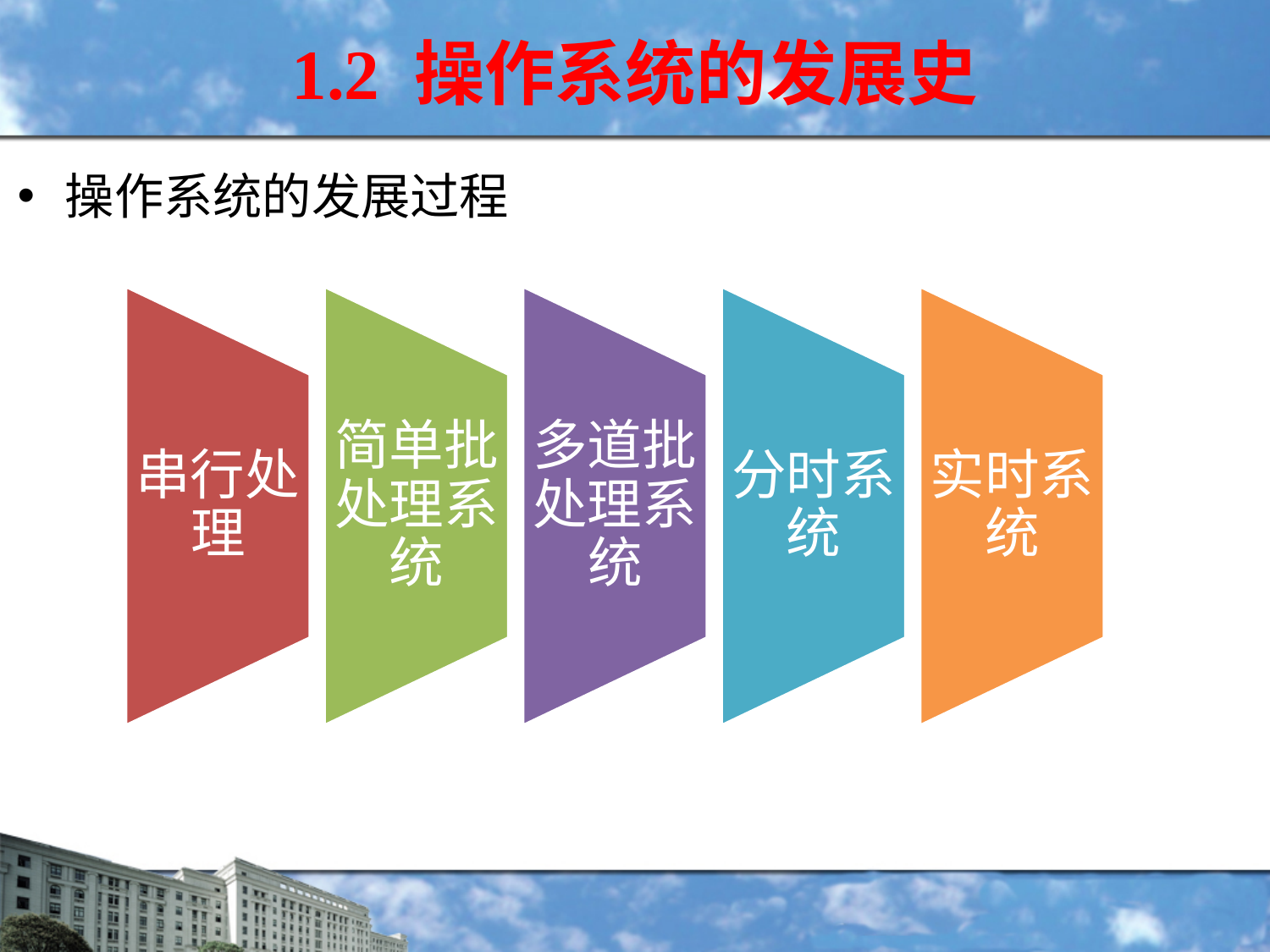

# 1.2 操作系统的发展史
操作系统的发展过程
串行处理
简单批处理系统
多道批处理系统
分时系统
实时系统